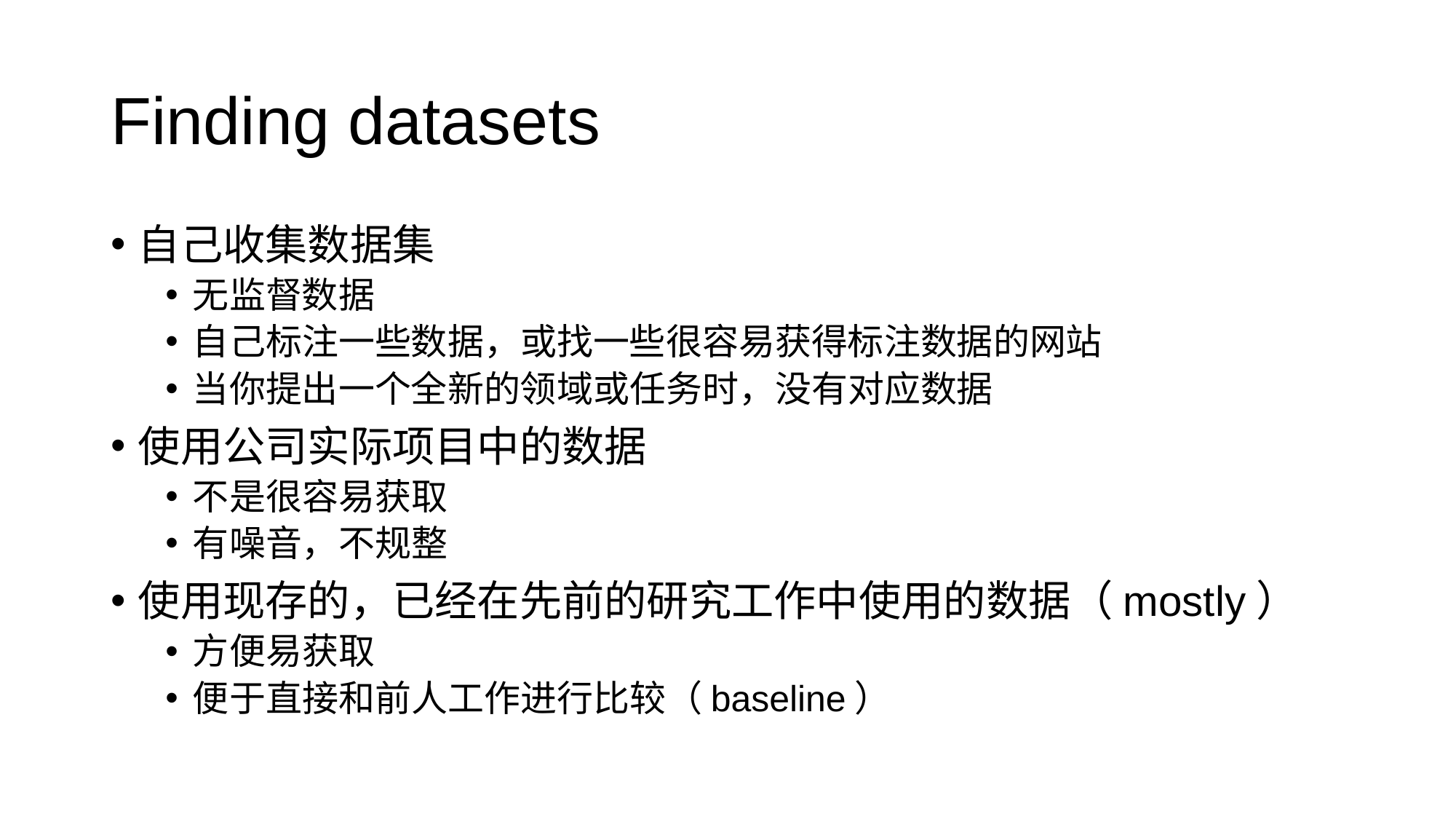

# Finding datasets
自己收集数据集
无监督数据
自己标注一些数据，或找一些很容易获得标注数据的网站
当你提出一个全新的领域或任务时，没有对应数据
使用公司实际项目中的数据
不是很容易获取
有噪音，不规整
使用现存的，已经在先前的研究工作中使用的数据（mostly）
方便易获取
便于直接和前人工作进行比较（baseline）